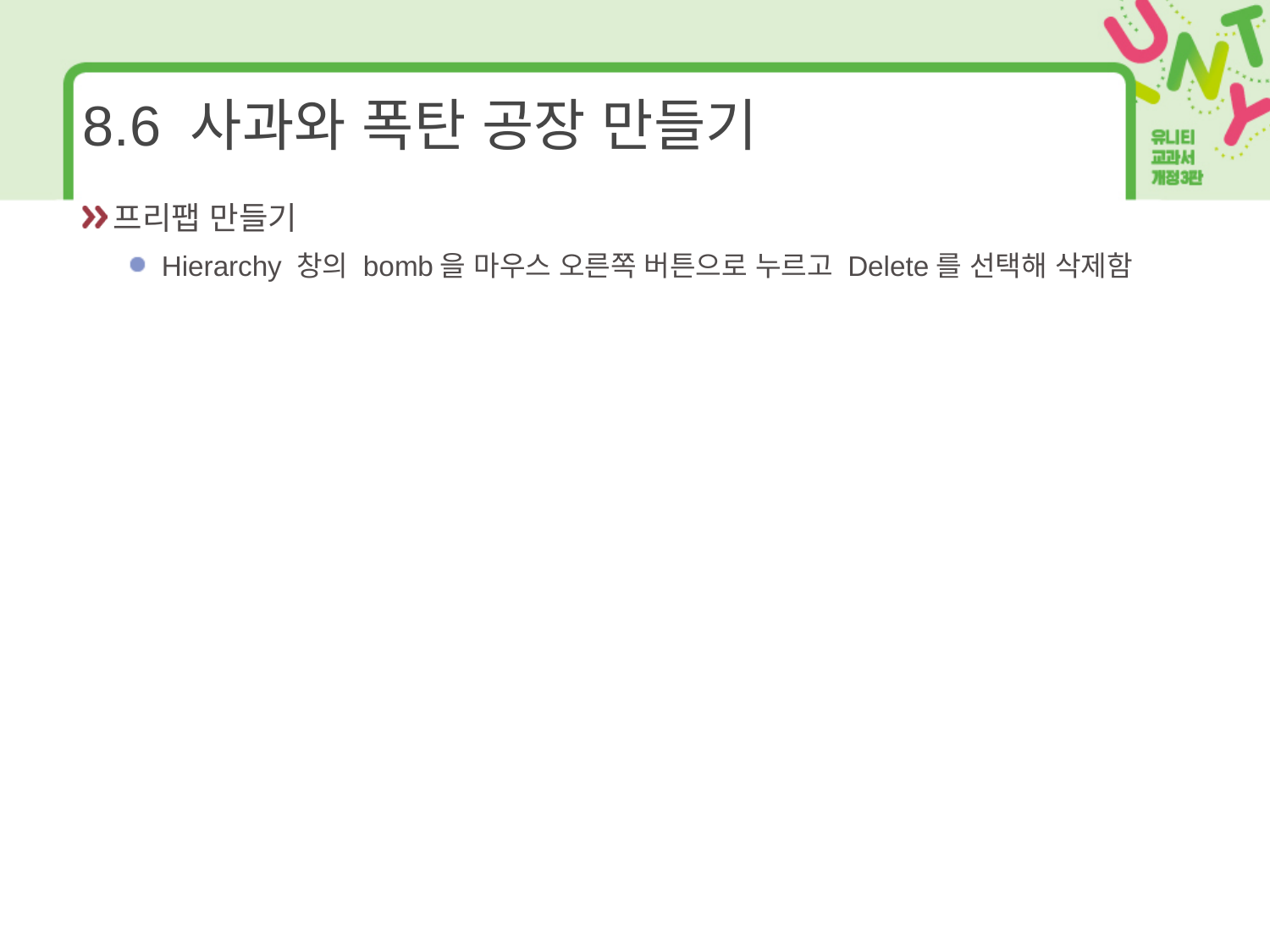

# 8.6 사과와 폭탄 공장 만들기
프리팹 만들기
Hierarchy 창의 bomb을 마우스 오른쪽 버튼으로 누르고 Delete를 선택해 삭제함